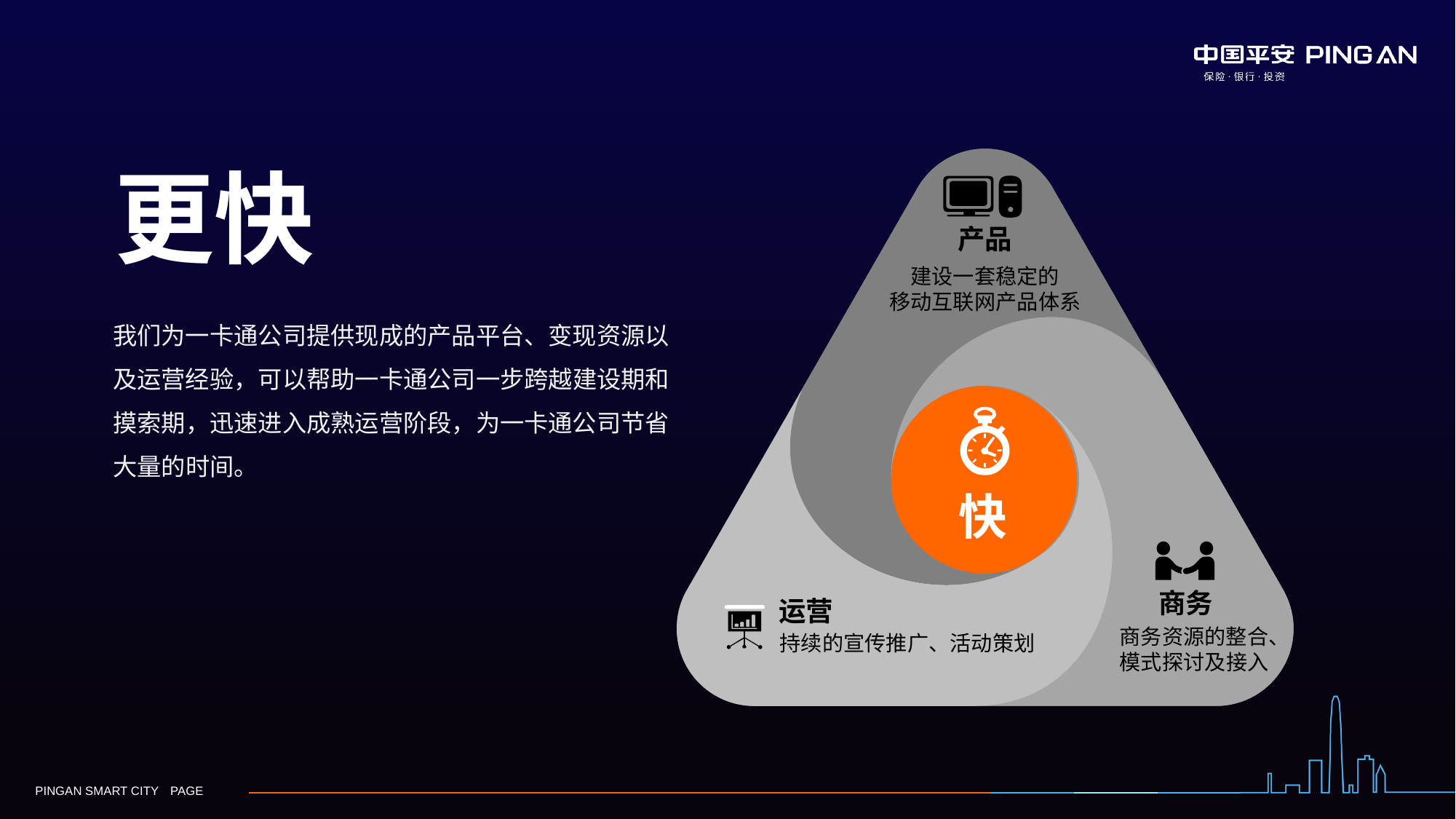

产品
建设一套稳定的
移动互联网产品体系
更快

商务
商务资源的整合、
模式探讨及接入
我们为一卡通公司提供现成的产品平台、变现资源以及运营经验，可以帮助一卡通公司一步跨越建设期和摸索期，迅速进入成熟运营阶段，为一卡通公司节省大量的时间。

运营

持续的宣传推广、活动策划

快